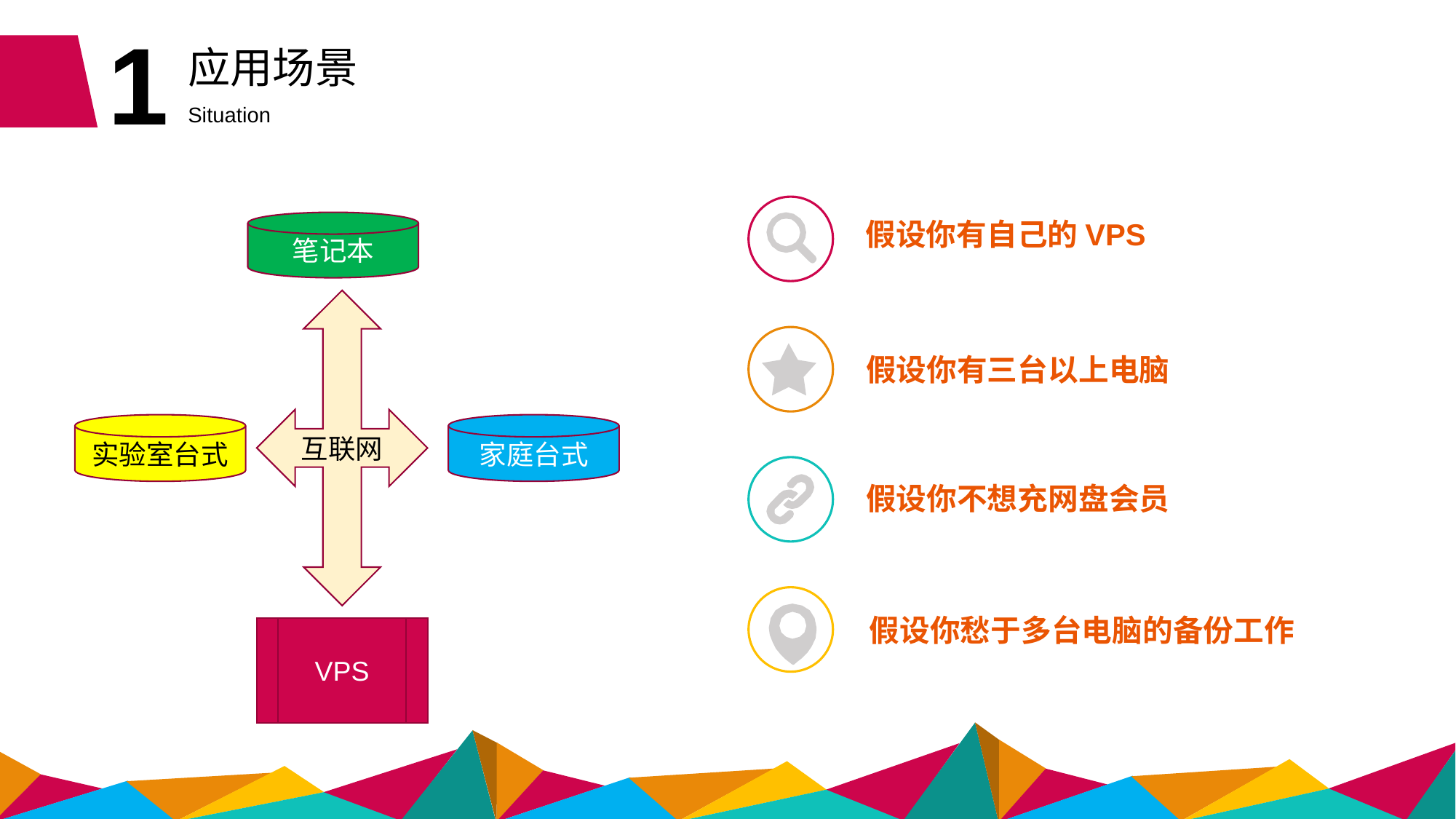

1

应用场景
Situation

假设你有自己的VPS
笔记本
互联网

假设你有三台以上电脑
实验室台式
家庭台式

假设你不想充网盘会员

假设你愁于多台电脑的备份工作
VPS